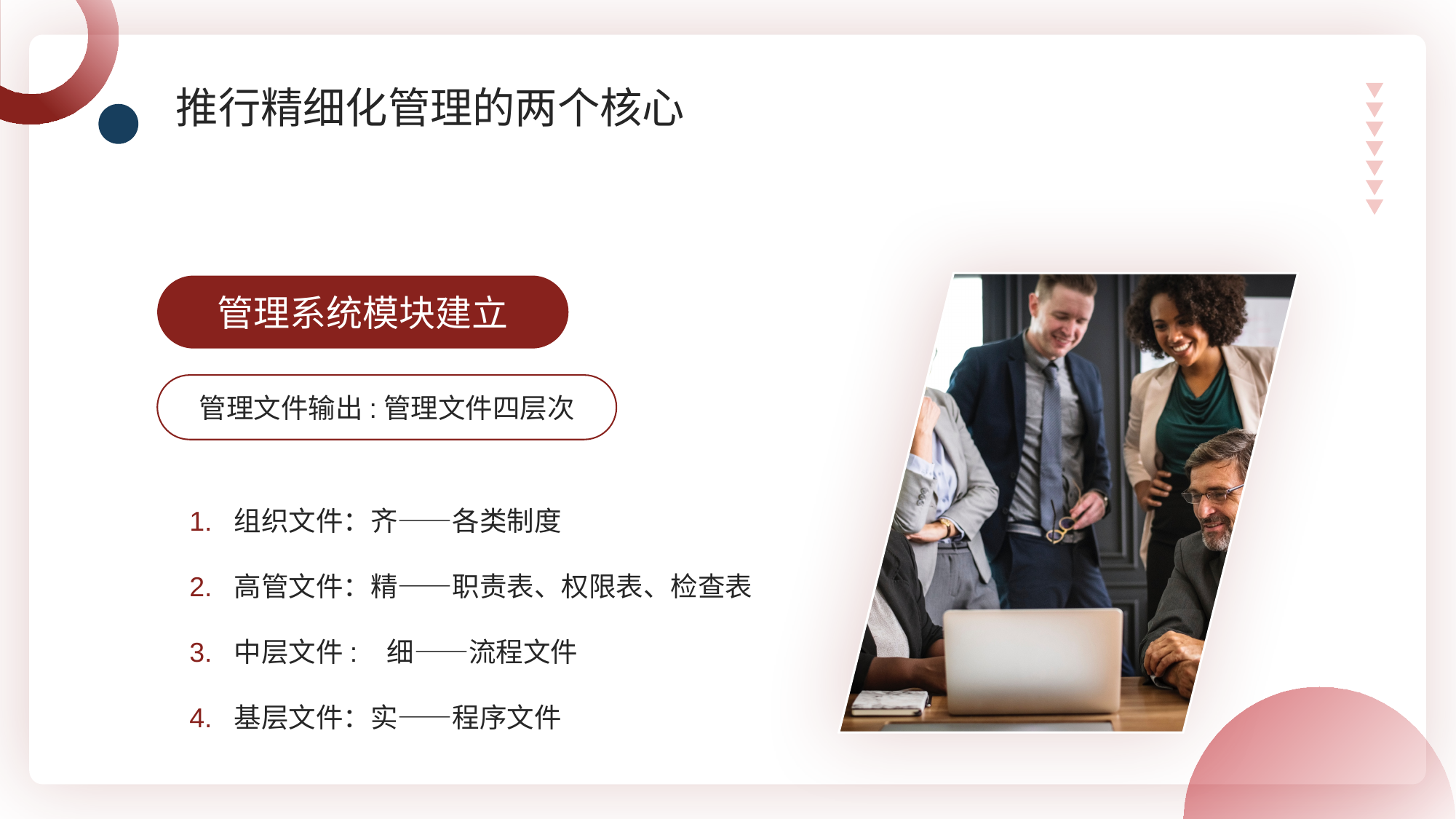

推行精细化管理的两个核心

管理系统模块建立
管理文件输出:管理文件四层次
组织文件：齐——各类制度
高管文件：精——职责表、权限表、检查表
中层文件:   细——流程文件
基层文件：实——程序文件